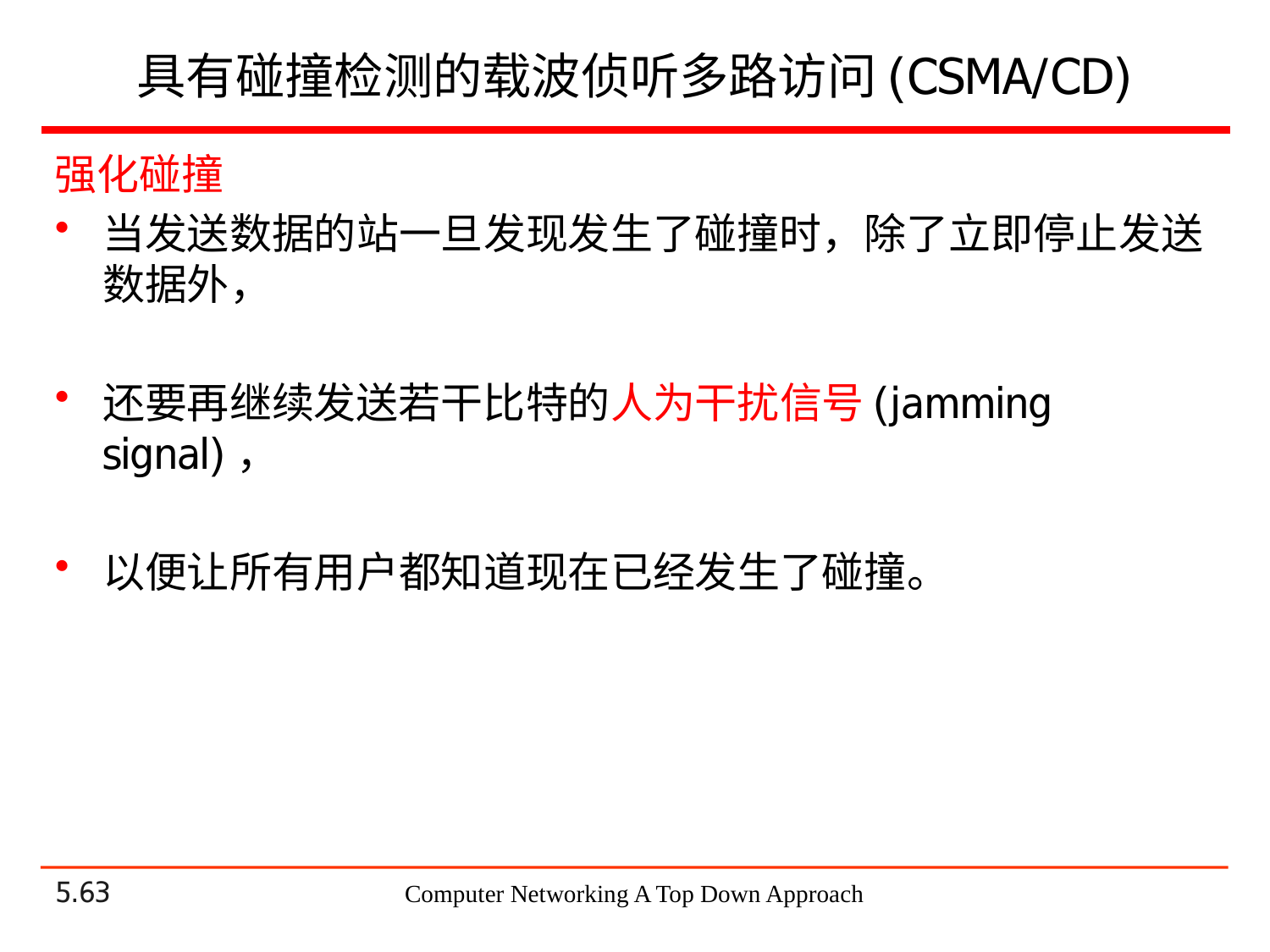

# 具有碰撞检测的载波侦听多路访问(CSMA/CD)
强化碰撞
当发送数据的站一旦发现发生了碰撞时，除了立即停止发送数据外，

还要再继续发送若干比特的人为干扰信号(jamming signal)，

以便让所有用户都知道现在已经发生了碰撞。